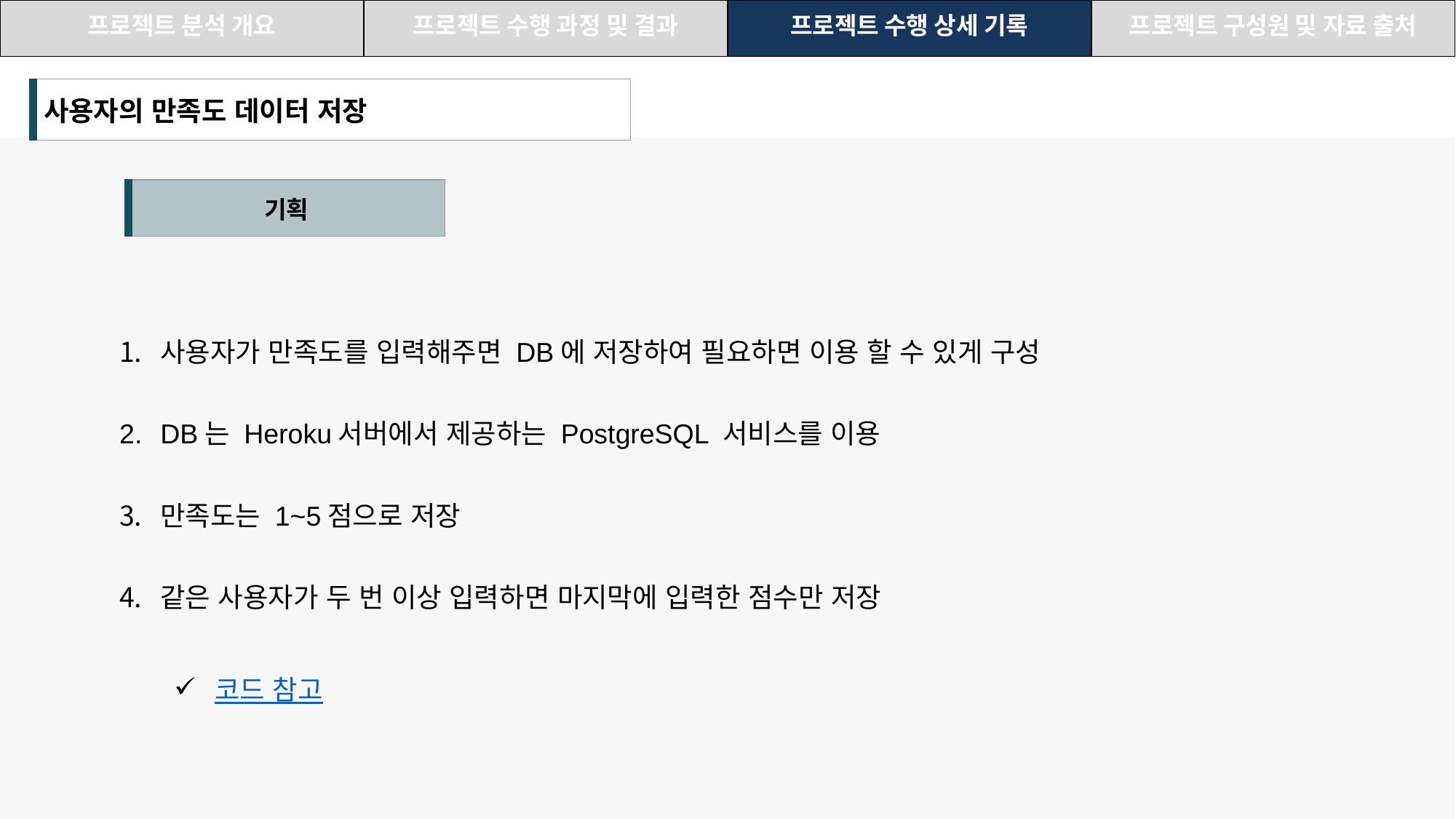

| 프로젝트 분석 개요 | 프로젝트 수행 과정 및 결과 | 프로젝트 수행 상세 기록 | 프로젝트 구성원 및 자료 출처 |
| --- | --- | --- | --- |
| 사용자의 만족도 데이터 저장 |
| --- |

| 기획 |
| --- |
사용자가 만족도를 입력해주면 DB에 저장하여 필요하면 이용 할 수 있게 구성
DB는 Heroku서버에서 제공하는 PostgreSQL 서비스를 이용
만족도는 1~5점으로 저장
같은 사용자가 두 번 이상 입력하면 마지막에 입력한 점수만 저장
코드 참고